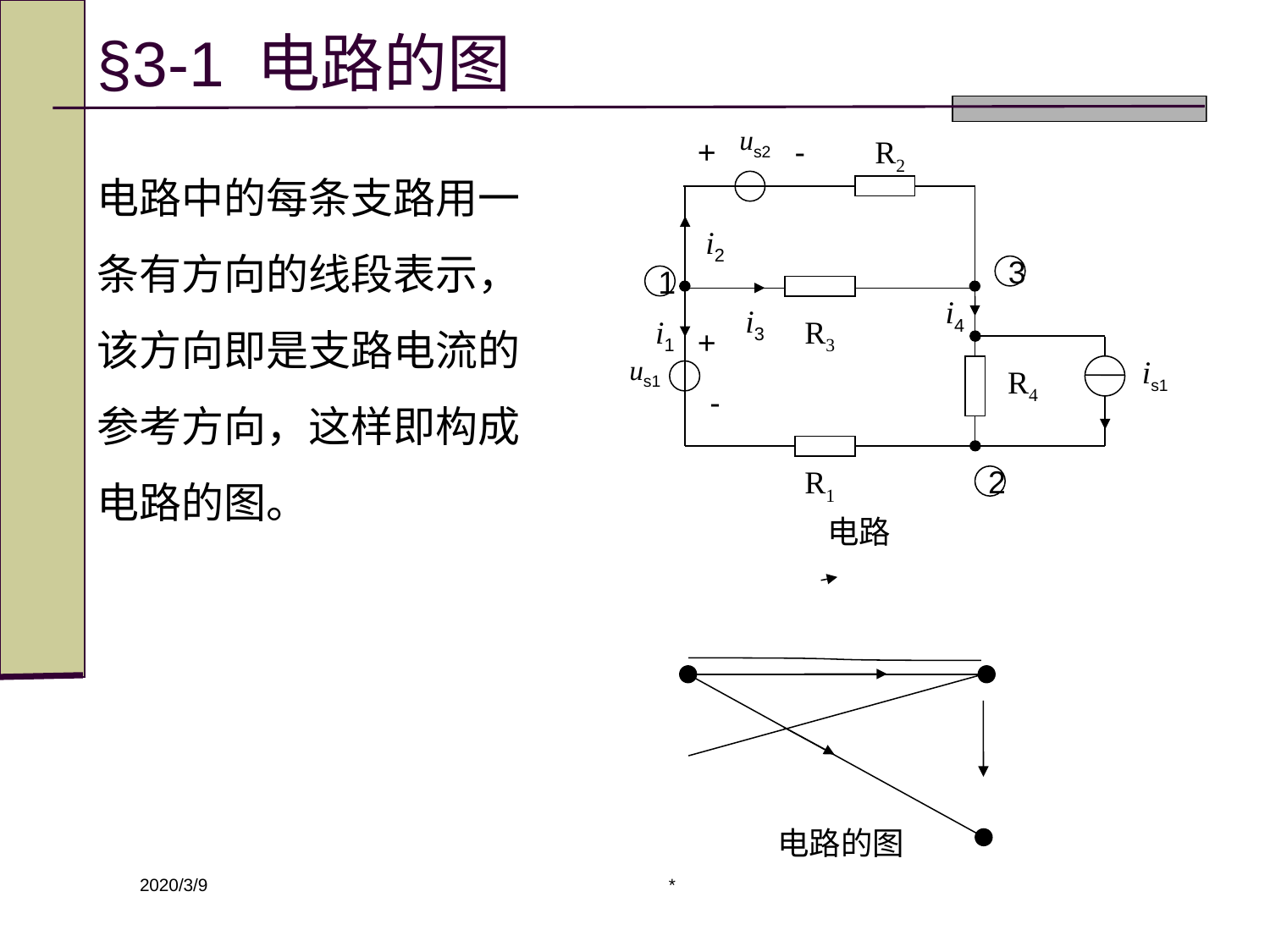

# §3-1 电路的图
us2
R2
+
-

i2
3
1

i4

i3

i1

R3
+

us1
is1

R4

-

2
电路中的每条支路用一条有方向的线段表示，该方向即是支路电流的参考方向，这样即构成电路的图。

R1
电路

电路的图
*
2020/3/9